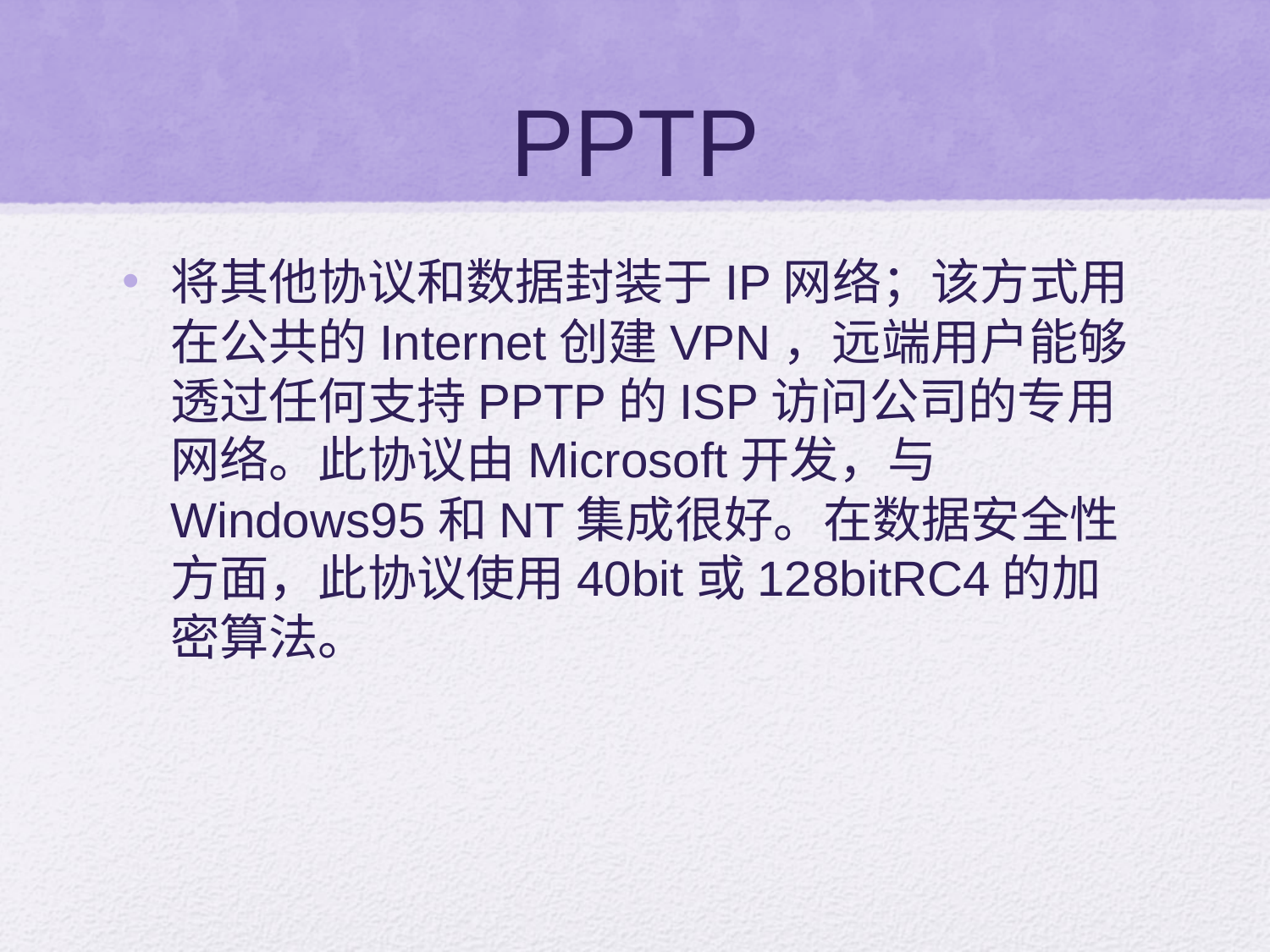

# PPTP
将其他协议和数据封装于IP网络；该方式用在公共的Internet创建VPN，远端用户能够透过任何支持PPTP的ISP访问公司的专用网络。此协议由Microsoft开发，与Windows95和NT集成很好。在数据安全性方面，此协议使用40bit或128bitRC4的加密算法。